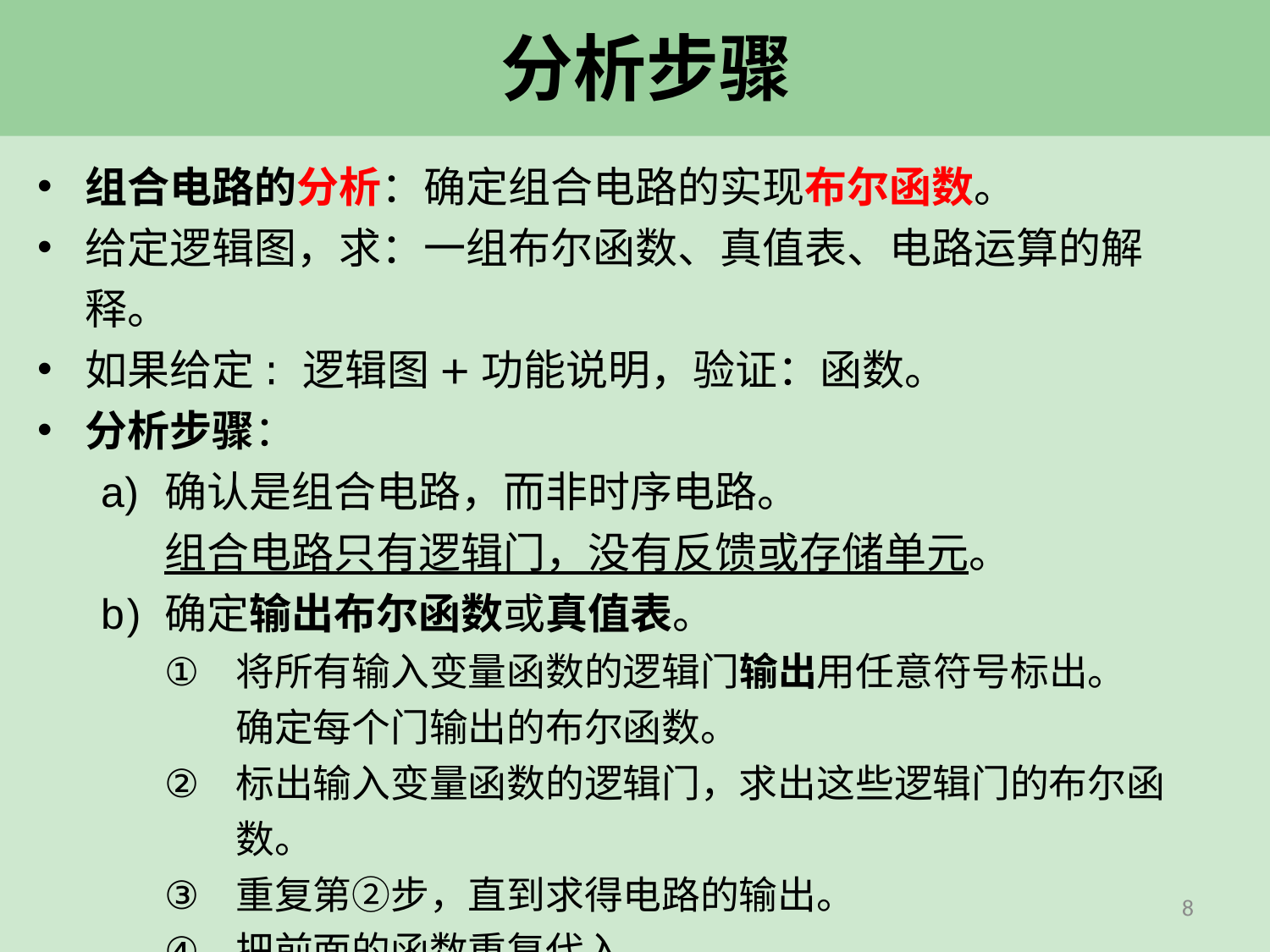

# 分析步骤
组合电路的分析：确定组合电路的实现布尔函数。
给定逻辑图，求：一组布尔函数、真值表、电路运算的解释。
如果给定: 逻辑图+功能说明，验证：函数。
分析步骤：
确认是组合电路，而非时序电路。
组合电路只有逻辑门，没有反馈或存储单元。
确定输出布尔函数或真值表。
将所有输入变量函数的逻辑门输出用任意符号标出。
确定每个门输出的布尔函数。
标出输入变量函数的逻辑门，求出这些逻辑门的布尔函数。
重复第②步，直到求得电路的输出。
把前面的函数重复代入，
得到只关于输入变量的输出布尔函数。
8